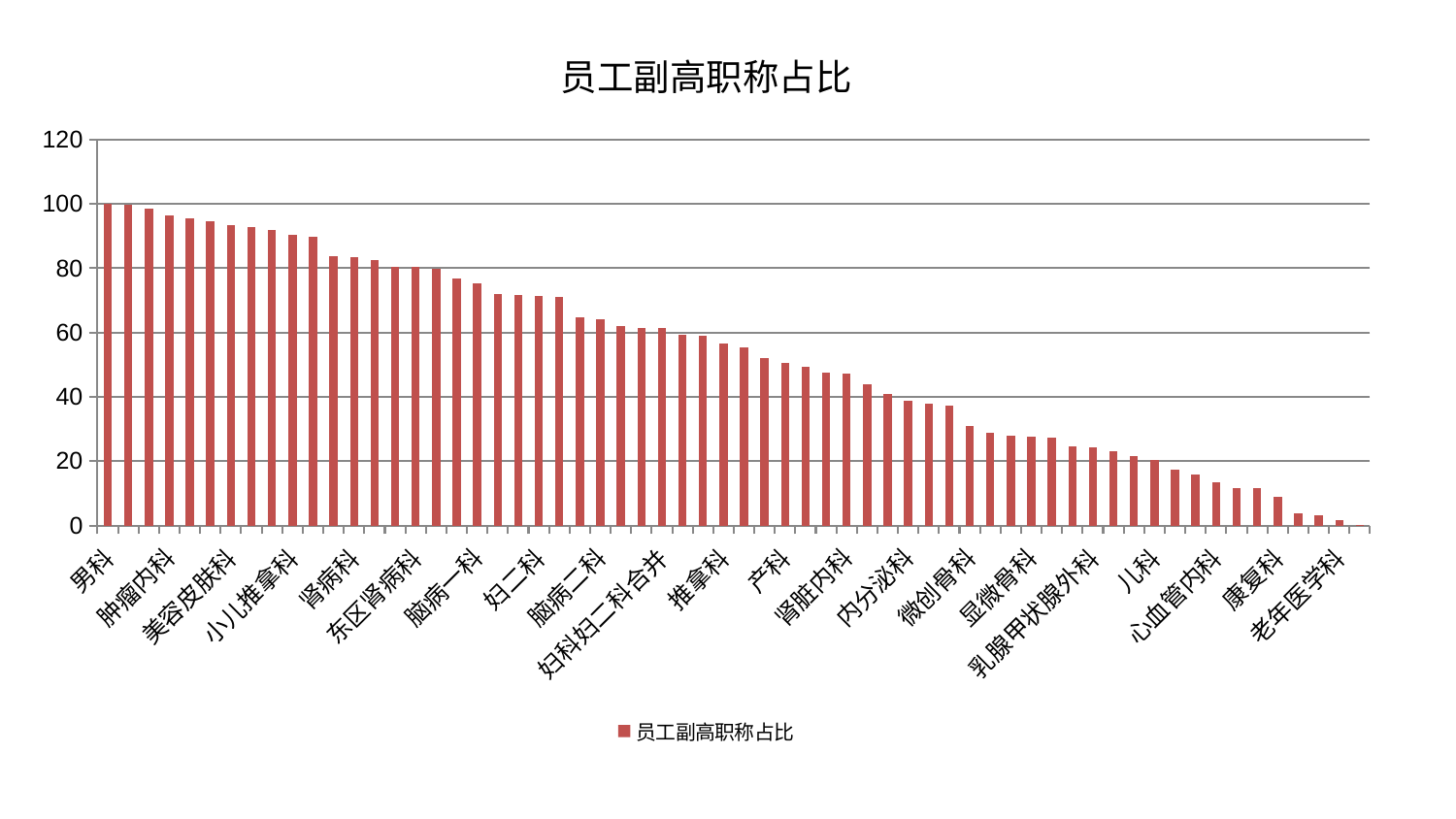

### Chart: 员工副高职称占比

| Category | 员工副高职称占比 |
|---|---|
| 男科 | 100.00000000000001 |
| 中医外治中心 | 99.72002611366099 |
| 皮肤科 | 98.58886621501507 |
| 肿瘤内科 | 96.37964667166052 |
| 心病四科 | 95.49406650335692 |
| 身心医学科 | 94.59425225968698 |
| 美容皮肤科 | 93.43528231905754 |
| 泌尿外科 | 92.9184681182654 |
| 综合内科 | 91.90476231655374 |
| 小儿推拿科 | 90.42348192220736 |
| 呼吸内科 | 89.75038032895401 |
| 东区重症医学科 | 83.86447930927513 |
| 肾病科 | 83.49097506223349 |
| 肝病科 | 82.40837802369445 |
| 针灸科 | 80.43698810520463 |
| 东区肾病科 | 80.2981591283459 |
| 治未病中心 | 79.76642811332636 |
| 脾胃科消化科合并 | 76.79186399858298 |
| 脑病一科 | 75.24902935498825 |
| 眼科 | 72.05332262499509 |
| 医院 | 71.81088995032418 |
| 妇二科 | 71.31912804643866 |
| 胸外科 | 71.1918248040302 |
| 脊柱骨科 | 64.72089743682642 |
| 脑病二科 | 64.28615671192917 |
| 肛肠科 | 62.00659336812642 |
| 消化内科 | 61.56175702936798 |
| 妇科妇二科合并 | 61.38240440880806 |
| 运动损伤骨科 | 59.21591850882844 |
| 心病一科 | 59.011771068741346 |
| 推拿科 | 56.53498196701326 |
| 创伤骨科 | 55.347386876382416 |
| 骨科 | 52.01648658348834 |
| 产科 | 50.415178554904465 |
| 神经内科 | 49.462855361360184 |
| 妇科 | 47.47930340510341 |
| 肾脏内科 | 47.33269540465327 |
| 脑病三科 | 44.049171060173215 |
| 心病三科 | 40.963231843621614 |
| 内分泌科 | 38.8287276898846 |
| 风湿病科 | 37.86119102203271 |
| 肝胆外科 | 37.31652270140542 |
| 微创骨科 | 31.03051270888479 |
| 血液科 | 28.687327255180282 |
| 西区重症医学科 | 27.931711420027806 |
| 显微骨科 | 27.68315553042646 |
| 周围血管科 | 27.303859090853773 |
| 心病二科 | 24.647266652409872 |
| 乳腺甲状腺外科 | 24.204901070735083 |
| 耳鼻喉科 | 23.068647847905083 |
| 重症医学科 | 21.555310618743945 |
| 儿科 | 20.407237661124178 |
| 神经外科 | 17.297754541820694 |
| 口腔科 | 15.878443067274235 |
| 心血管内科 | 13.50608964987846 |
| 脾胃病科 | 11.597637195174245 |
| 普通外科 | 11.585795886880023 |
| 康复科 | 8.83673611642505 |
| 关节骨科 | 3.8205916012652033 |
| 中医经典科 | 3.2034222287145804 |
| 老年医学科 | 1.6042863343301896 |
| 小儿骨科 | 0.11016037065731718 |
27